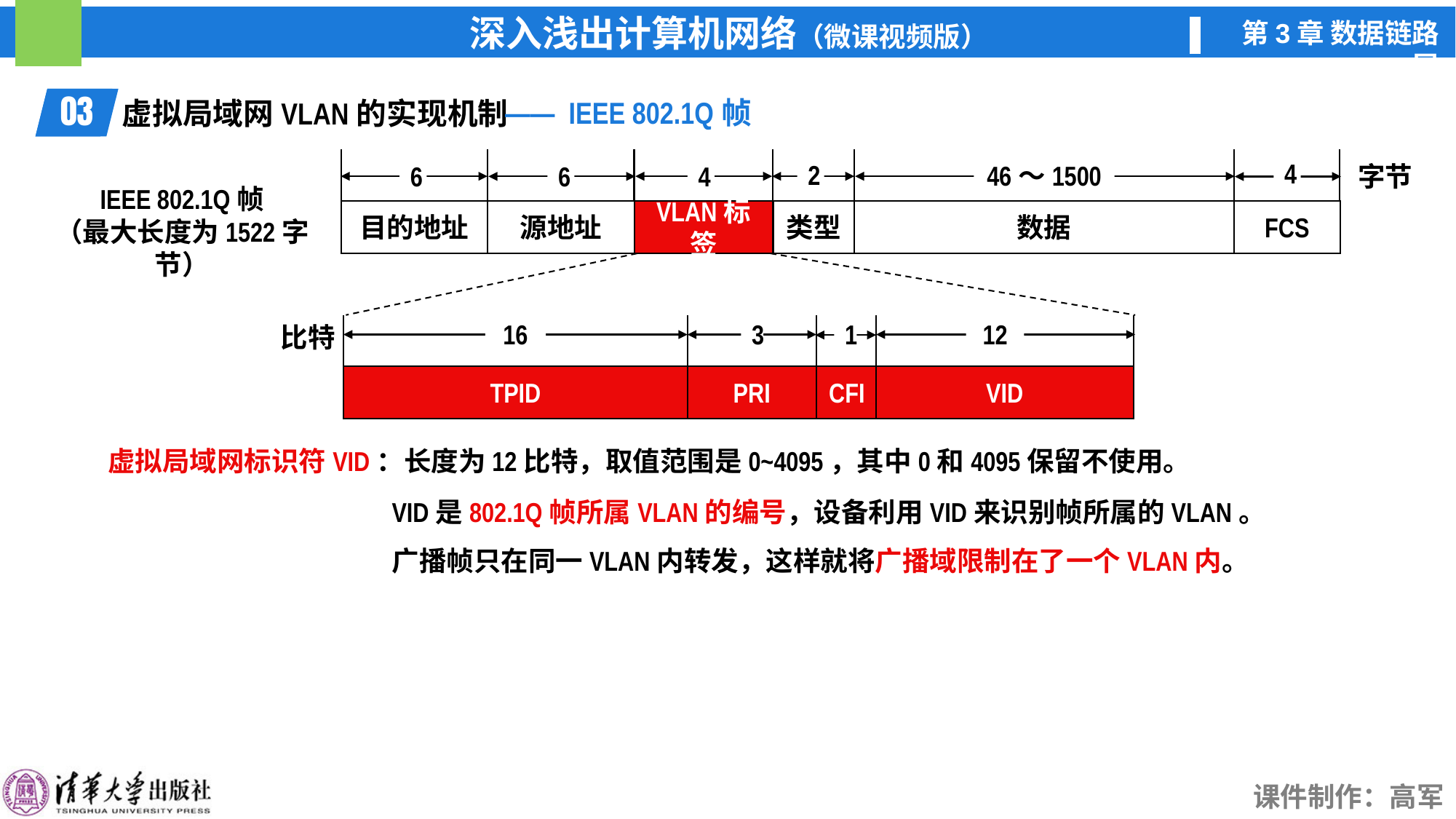

——  IEEE 802.1Q帧
03
01
虚拟局域网VLAN的实现机制
4
2
46～1500
6
4
字节
6
IEEE 802.1Q帧
（最大长度为1522字节）
目的地址
源地址
VLAN标签
类型
数据
FCS
16
3
1
12
比特
VID
TPID
PRI
CFI
虚拟局域网标识符VID：长度为12比特，取值范围是0~4095，其中0和4095保留不使用。
VID是802.1Q帧所属VLAN的编号，设备利用VID来识别帧所属的VLAN。
广播帧只在同一VLAN内转发，这样就将广播域限制在了一个VLAN内。